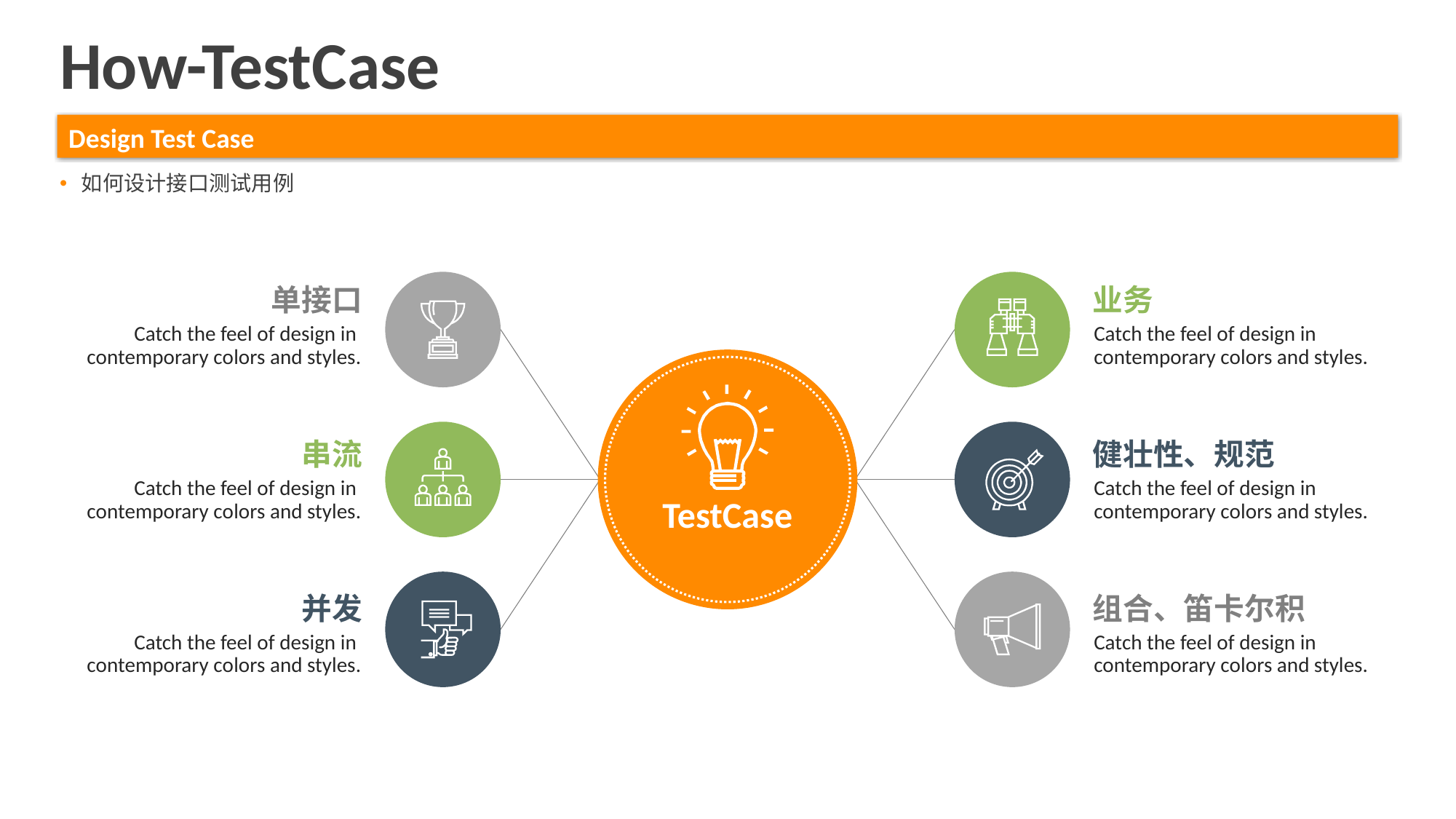

How-TestCase

Design Test Case
如何设计接口测试用例

单接口
Catch the feel of design in
contemporary colors and styles.
业务
Catch the feel of design in
contemporary colors and styles.

TestCase

串流
Catch the feel of design in
contemporary colors and styles.
健壮性、规范
Catch the feel of design in
contemporary colors and styles.

并发
Catch the feel of design in
contemporary colors and styles.
组合、笛卡尔积
Catch the feel of design in
contemporary colors and styles.